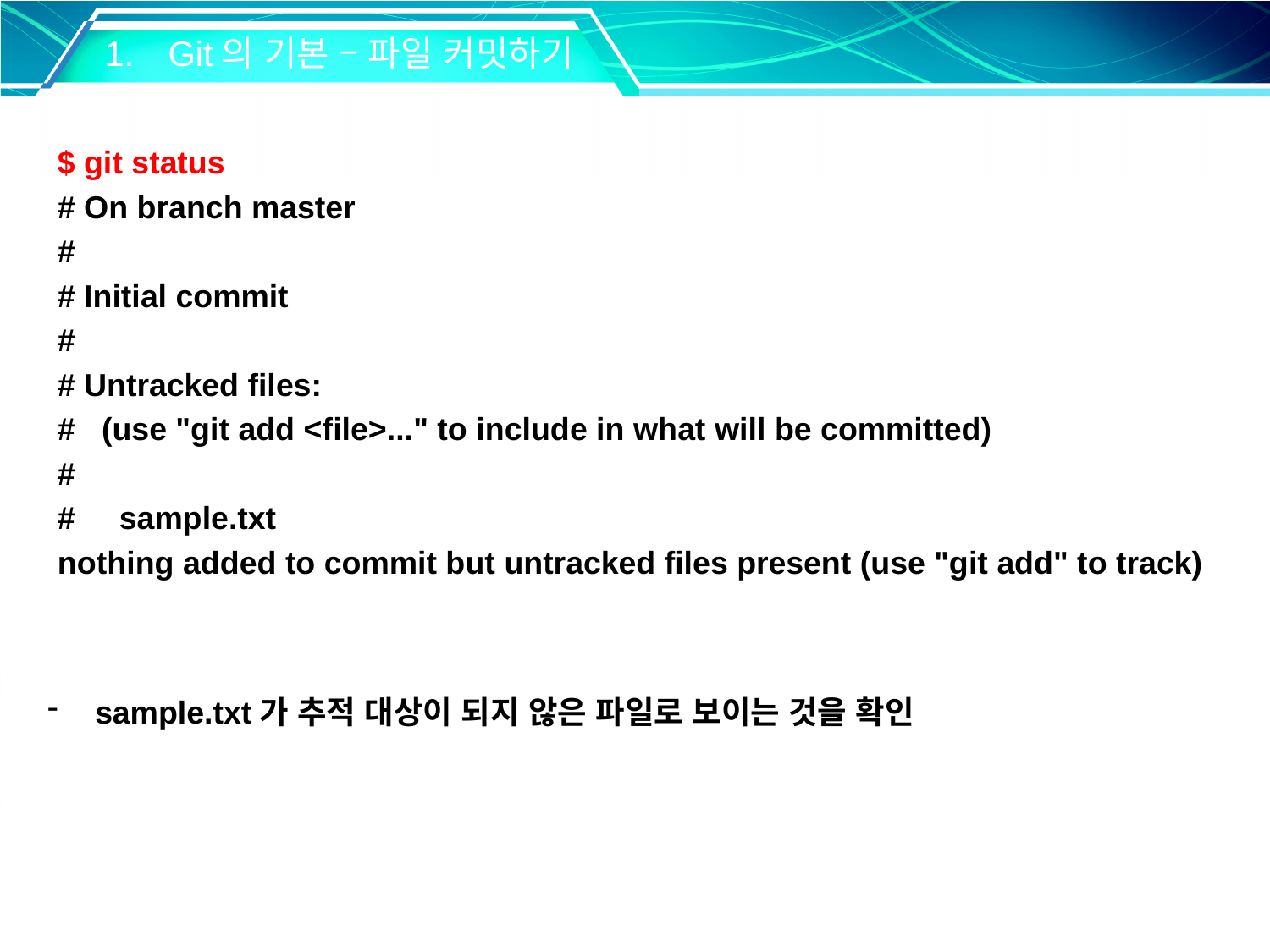

Git의 기본 – 파일 커밋하기
$ git status
# On branch master
#
# Initial commit
#
# Untracked files:
#   (use "git add <file>..." to include in what will be committed)
#
#     sample.txt
nothing added to commit but untracked files present (use "git add" to track)
sample.txt가 추적 대상이 되지 않은 파일로 보이는 것을 확인